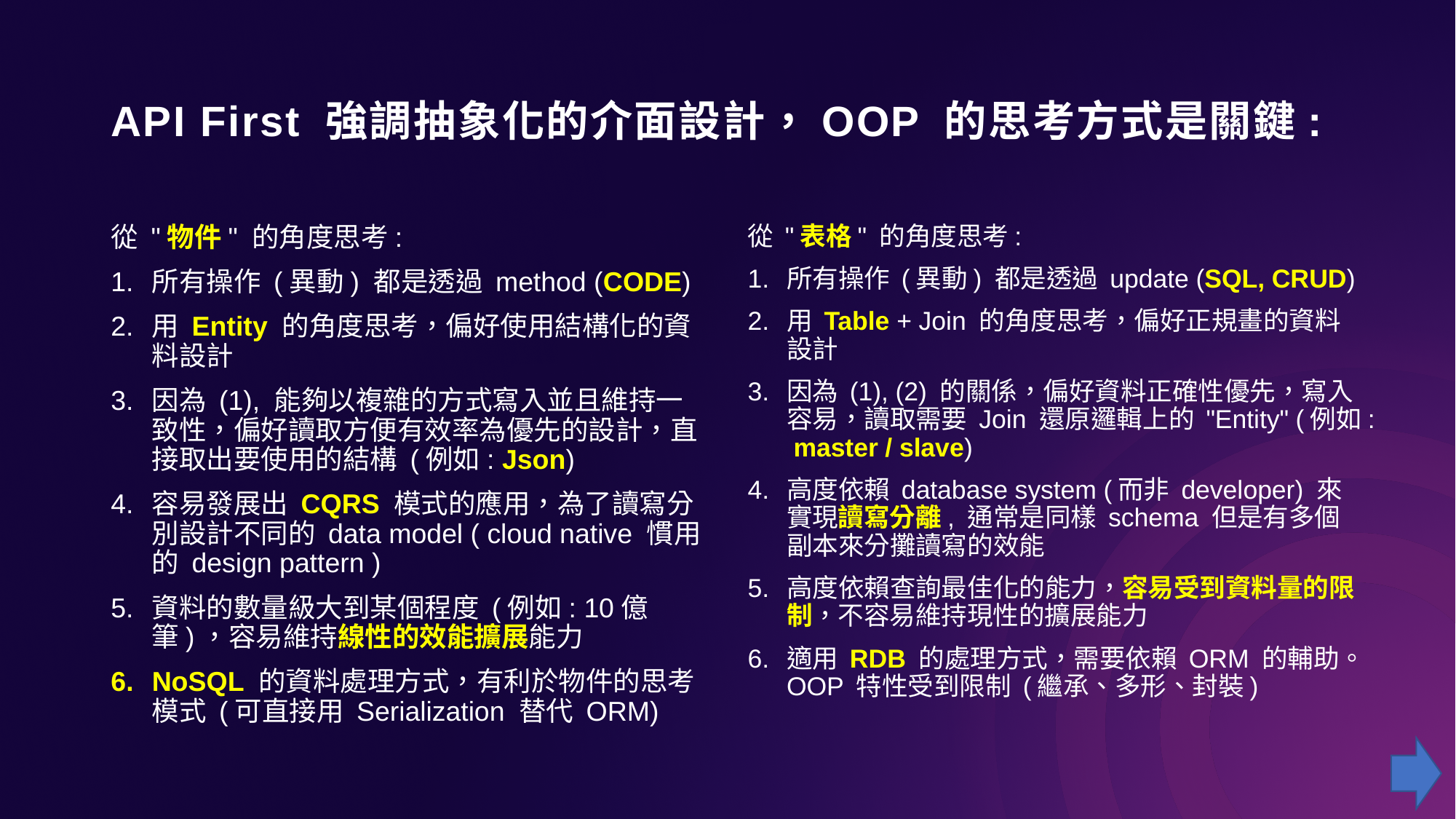

# API First 強調抽象化的介面設計，OOP 的思考方式是關鍵:
從 "物件" 的角度思考:
所有操作 (異動) 都是透過 method (CODE)
用 Entity 的角度思考，偏好使用結構化的資料設計
因為 (1), 能夠以複雜的方式寫入並且維持一致性，偏好讀取方便有效率為優先的設計，直接取出要使用的結構 (例如: Json)
容易發展出 CQRS 模式的應用，為了讀寫分別設計不同的 data model ( cloud native 慣用的 design pattern )
資料的數量級大到某個程度 (例如: 10億筆)，容易維持線性的效能擴展能力
NoSQL 的資料處理方式，有利於物件的思考模式 (可直接用 Serialization 替代 ORM)
從 "表格" 的角度思考:
所有操作 (異動) 都是透過 update (SQL, CRUD)
用 Table + Join 的角度思考，偏好正規畫的資料設計
因為 (1), (2) 的關係，偏好資料正確性優先，寫入容易，讀取需要 Join 還原邏輯上的 "Entity" (例如: master / slave)
高度依賴 database system (而非 developer) 來實現讀寫分離, 通常是同樣 schema 但是有多個副本來分攤讀寫的效能
高度依賴查詢最佳化的能力，容易受到資料量的限制，不容易維持現性的擴展能力
適用 RDB 的處理方式，需要依賴 ORM 的輔助。OOP 特性受到限制 (繼承、多形、封裝)